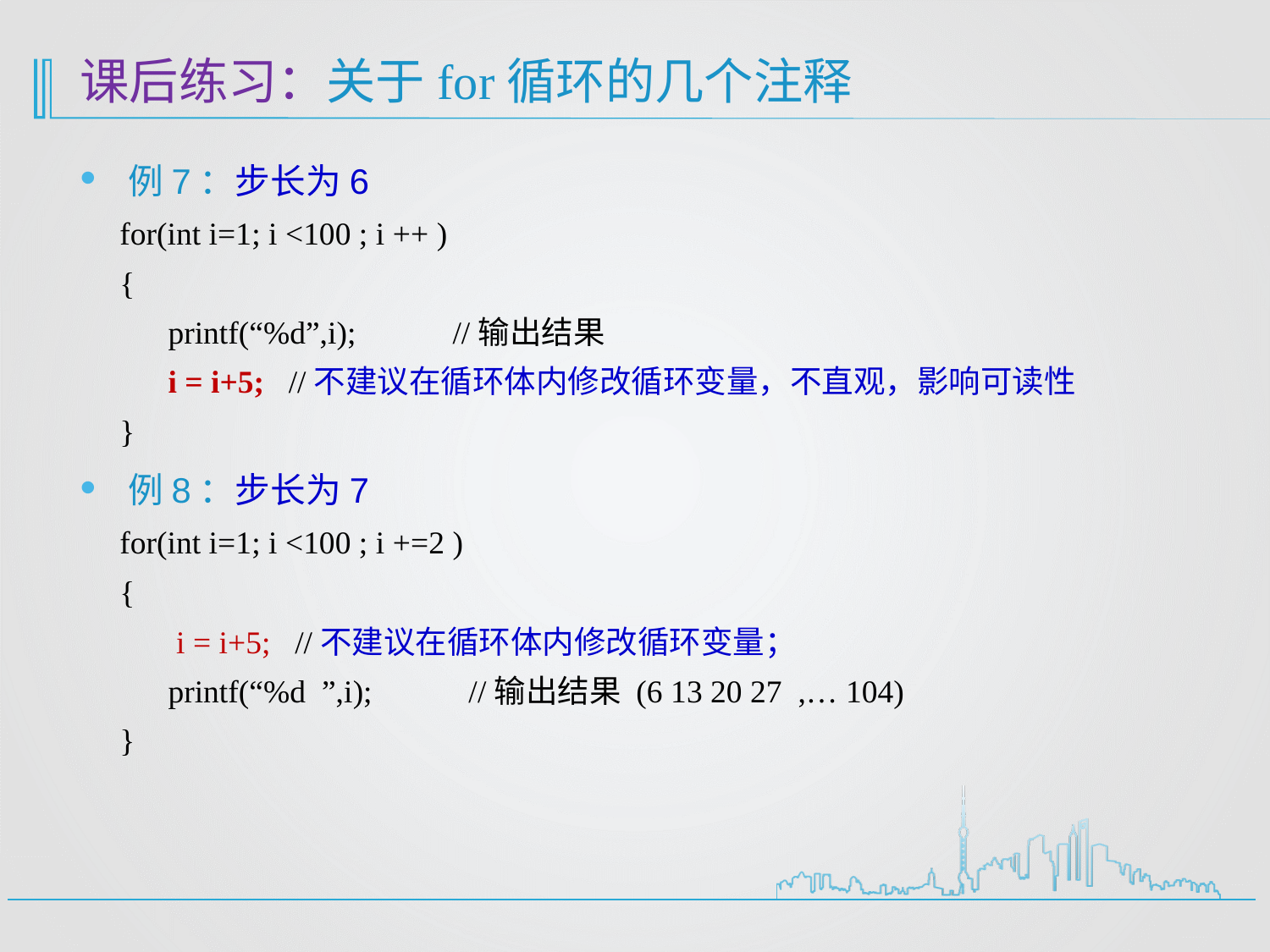

# 课后练习：关于for循环的几个注释
例7：步长为6
for(int i=1; i <100 ; i ++ )
{
      printf(“%d”,i);            //输出结果
      i = i+5;   //不建议在循环体内修改循环变量，不直观，影响可读性
}
例8：步长为7
for(int i=1; i <100 ; i +=2 )
{
       i = i+5;   //不建议在循环体内修改循环变量；
      printf(“%d  ”,i);            //输出结果 (6 13 20 27  ,… 104)
}